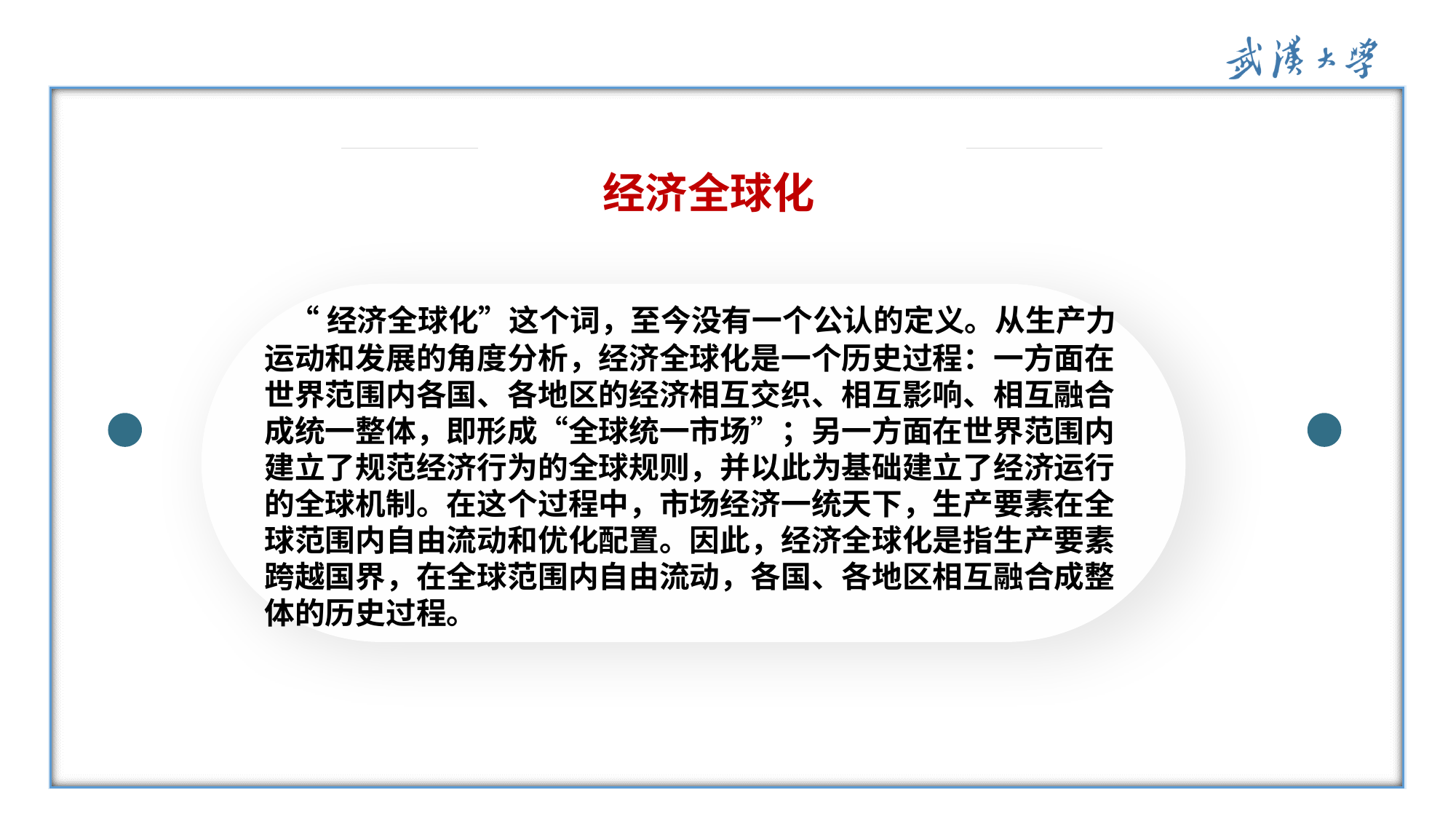

经济全球化
   “经济全球化”这个词，至今没有一个公认的定义。从生产力运动和发展的角度分析，经济全球化是一个历史过程：一方面在世界范围内各国、各地区的经济相互交织、相互影响、相互融合成统一整体，即形成“全球统一市场”；另一方面在世界范围内建立了规范经济行为的全球规则，并以此为基础建立了经济运行的全球机制。在这个过程中，市场经济一统天下，生产要素在全球范围内自由流动和优化配置。因此，经济全球化是指生产要素跨越国界，在全球范围内自由流动，各国、各地区相互融合成整体的历史过程。